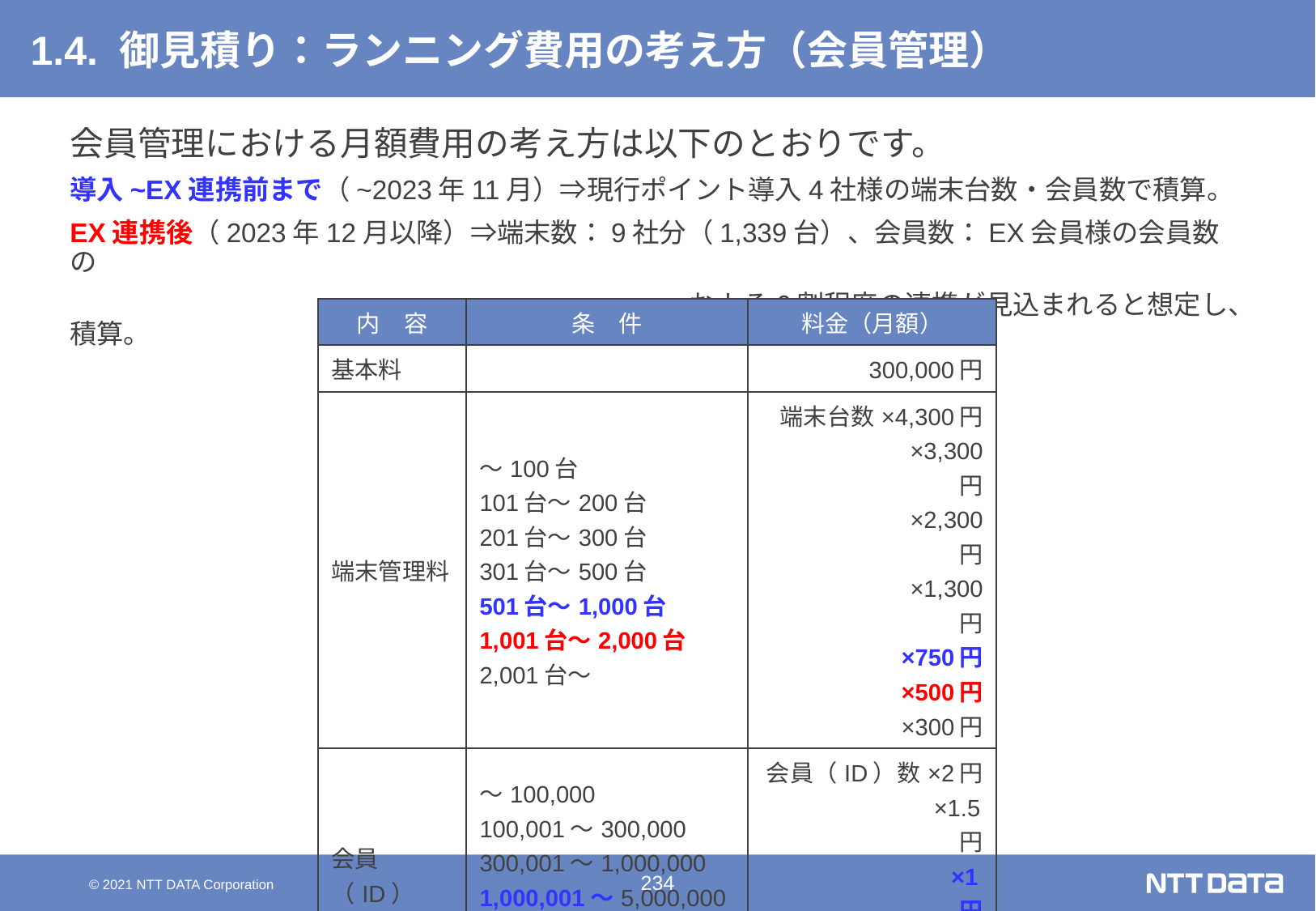

# 1.4. 御見積り：ランニング費用の考え方（会員管理）
会員管理における月額費用の考え方は以下のとおりです。
導入~EX連携前まで（~2023年11月）⇒現行ポイント導入4社様の端末台数・会員数で積算。
EX連携後（2023年12月以降）⇒端末数：9社分（1,339台）、会員数：EX会員様の会員数の
　　　　　　　　　　　　　　　　　　　　　　　およそ6割程度の連携が見込まれると想定し、積算。

| 内　容 | 条　件 | 料金（月額） |
| --- | --- | --- |
| 基本料 |  | 300,000円 |
| 端末管理料 | ～100台 101台～200台 201台～300台 301台～500台 501台～1,000台 1,001台～2,000台 2,001台～ | 端末台数×4,300円 　　　　　　×3,300円 　　　　　　×2,300円 　　　　　　×1,300円 ×750円 ×500円 ×300円 |
| 会員（ID） 管理料 | ～100,000 100,001～300,000 300,001～1,000,000 1,000,001～5,000,000 5,000,001～10,000,000 10,000,001～ | 会員（ID）数×2円 　　　　　　　×1.5円 　　　　　　　 ×1円 ×0.8円 ×0.5円 ×0.3円 |